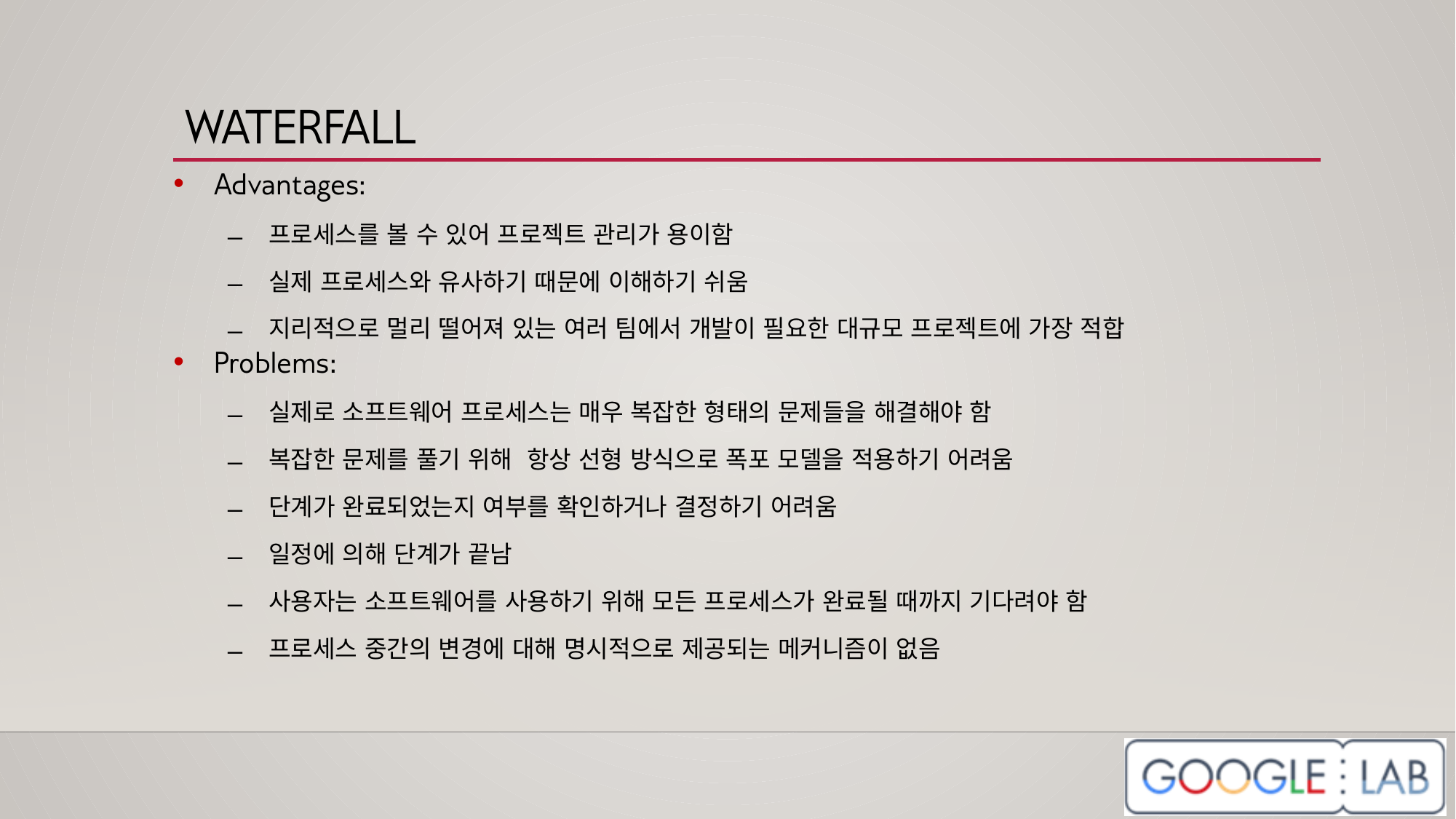

# WATERFALL
Advantages:
프로세스를 볼 수 있어 프로젝트 관리가 용이함
실제 프로세스와 유사하기 때문에 이해하기 쉬움
지리적으로 멀리 떨어져 있는 여러 팀에서 개발이 필요한 대규모 프로젝트에 가장 적합
Problems:
실제로 소프트웨어 프로세스는 매우 복잡한 형태의 문제들을 해결해야 함
복잡한 문제를 풀기 위해  항상 선형 방식으로 폭포 모델을 적용하기 어려움
단계가 완료되었는지 여부를 확인하거나 결정하기 어려움
일정에 의해 단계가 끝남
사용자는 소프트웨어를 사용하기 위해 모든 프로세스가 완료될 때까지 기다려야 함
프로세스 중간의 변경에 대해 명시적으로 제공되는 메커니즘이 없음